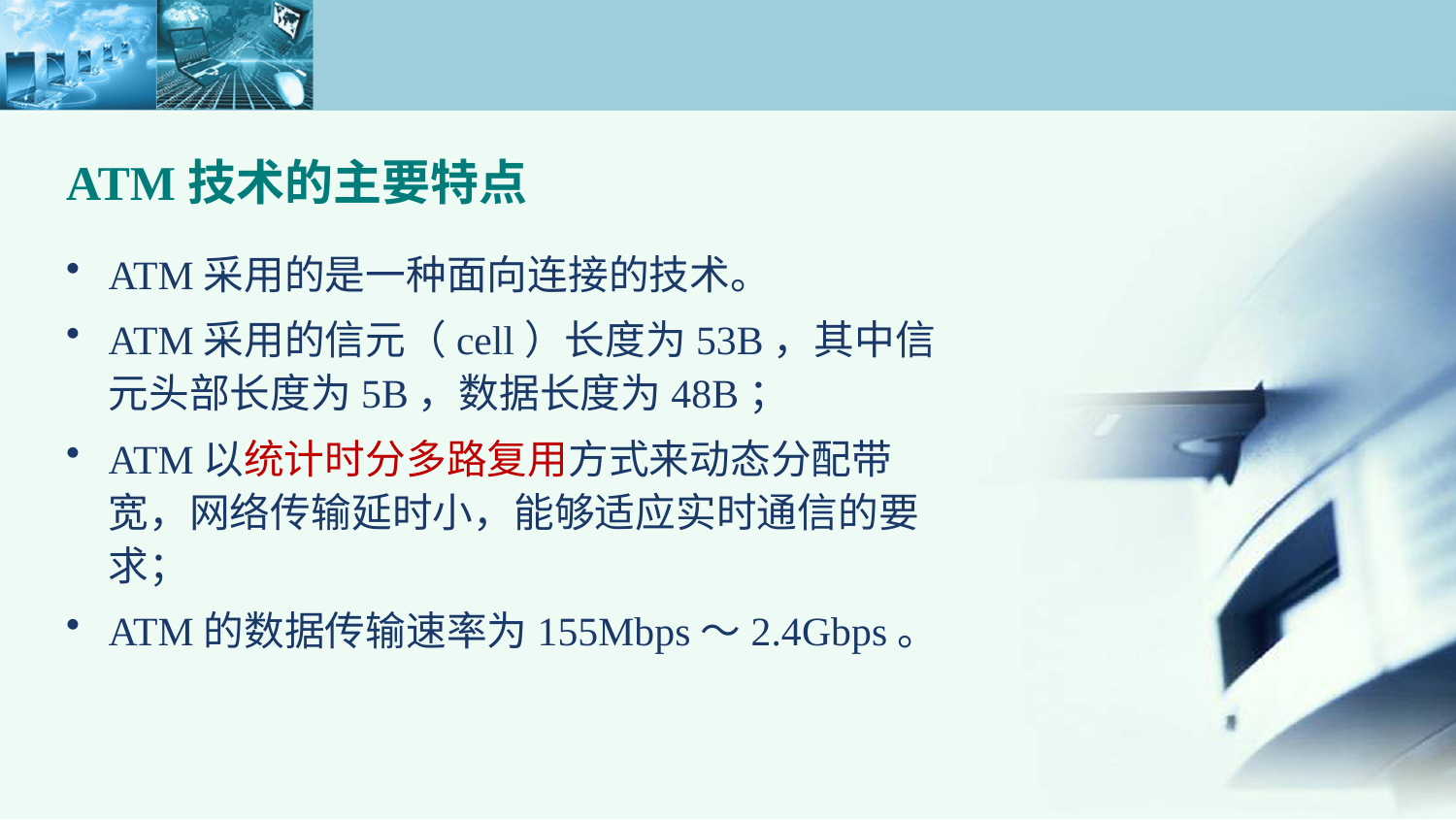

ATM技术的主要特点
ATM采用的是一种面向连接的技术。
ATM采用的信元（cell）长度为53B，其中信元头部长度为5B，数据长度为48B；
ATM以统计时分多路复用方式来动态分配带宽，网络传输延时小，能够适应实时通信的要求；
ATM的数据传输速率为155Mbps～2.4Gbps。